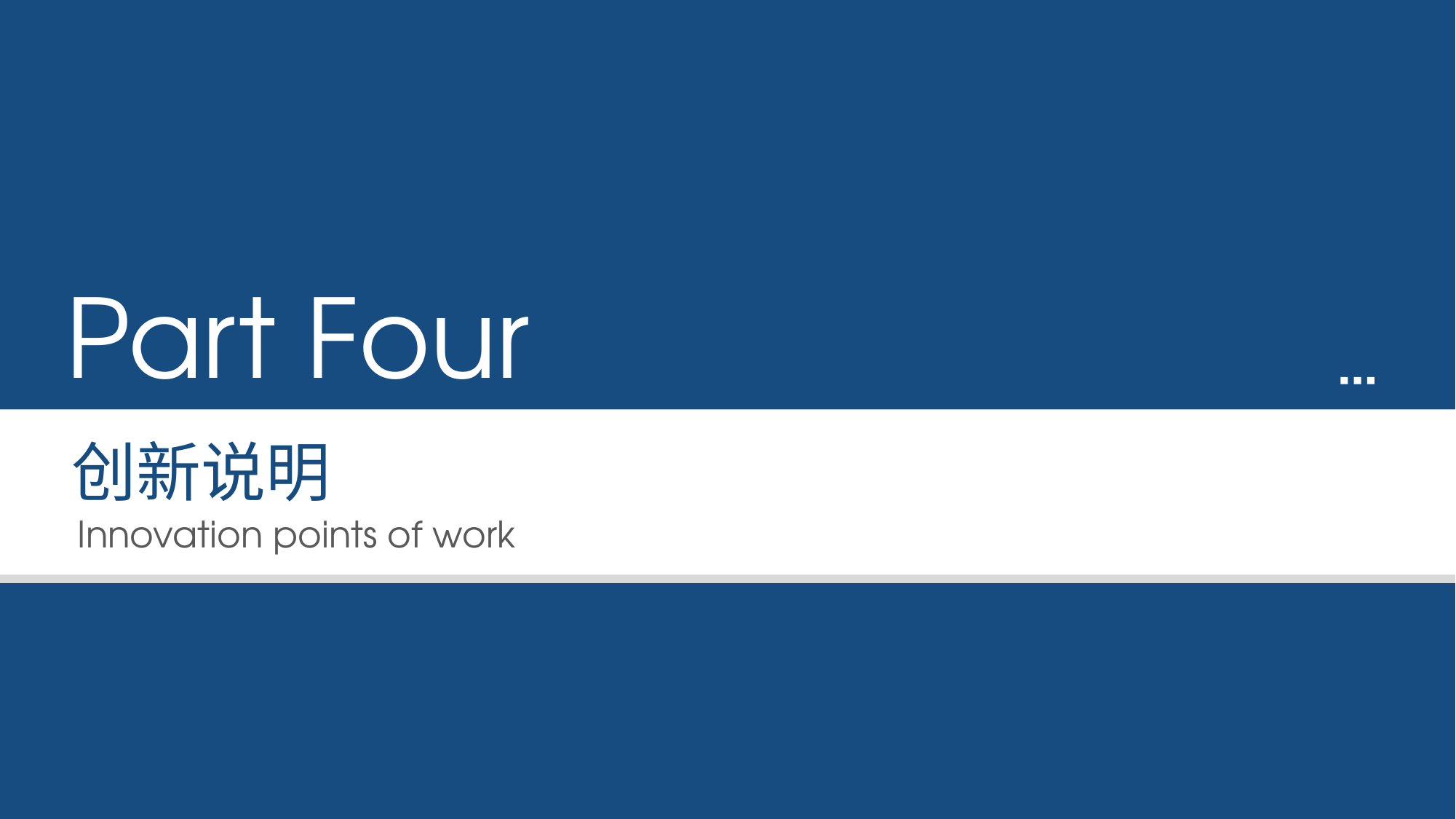

Part Four

创新说明
Innovation points of work